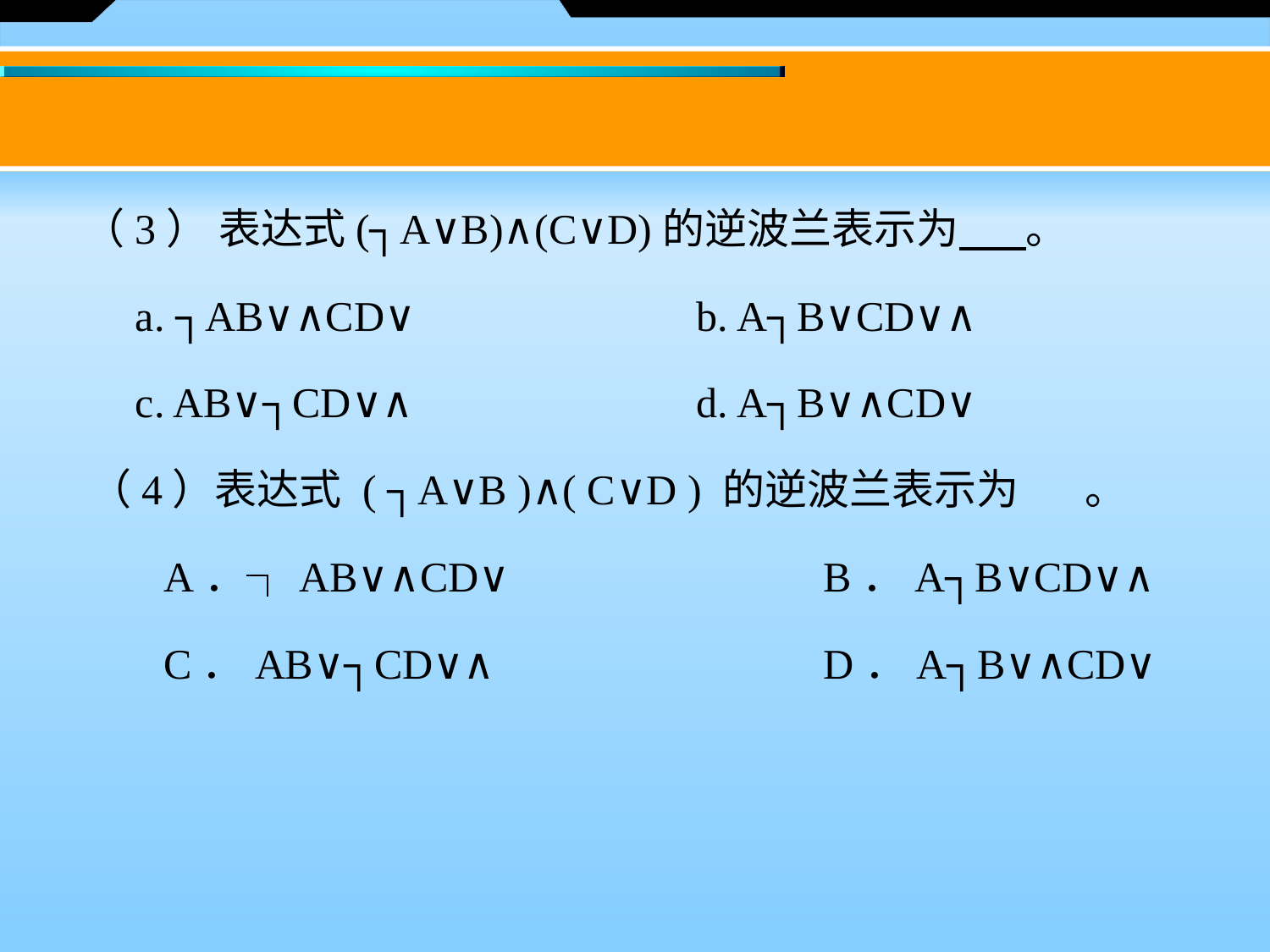

（3） 表达式(┐A∨B)∧(C∨D)的逆波兰表示为       。
　　a. ┐AB∨∧CD∨           		  b. A┐B∨CD∨∧
　　c. AB∨┐CD∨∧           		  d. A┐B∨∧CD∨
    （4）表达式 ( ┐A∨B )∧( C∨D ) 的逆波兰表示为       。
　　   A．┐AB∨∧CD∨           		  B．A┐B∨CD∨∧
　　   C．AB∨┐CD∨∧           		  D．A┐B∨∧CD∨